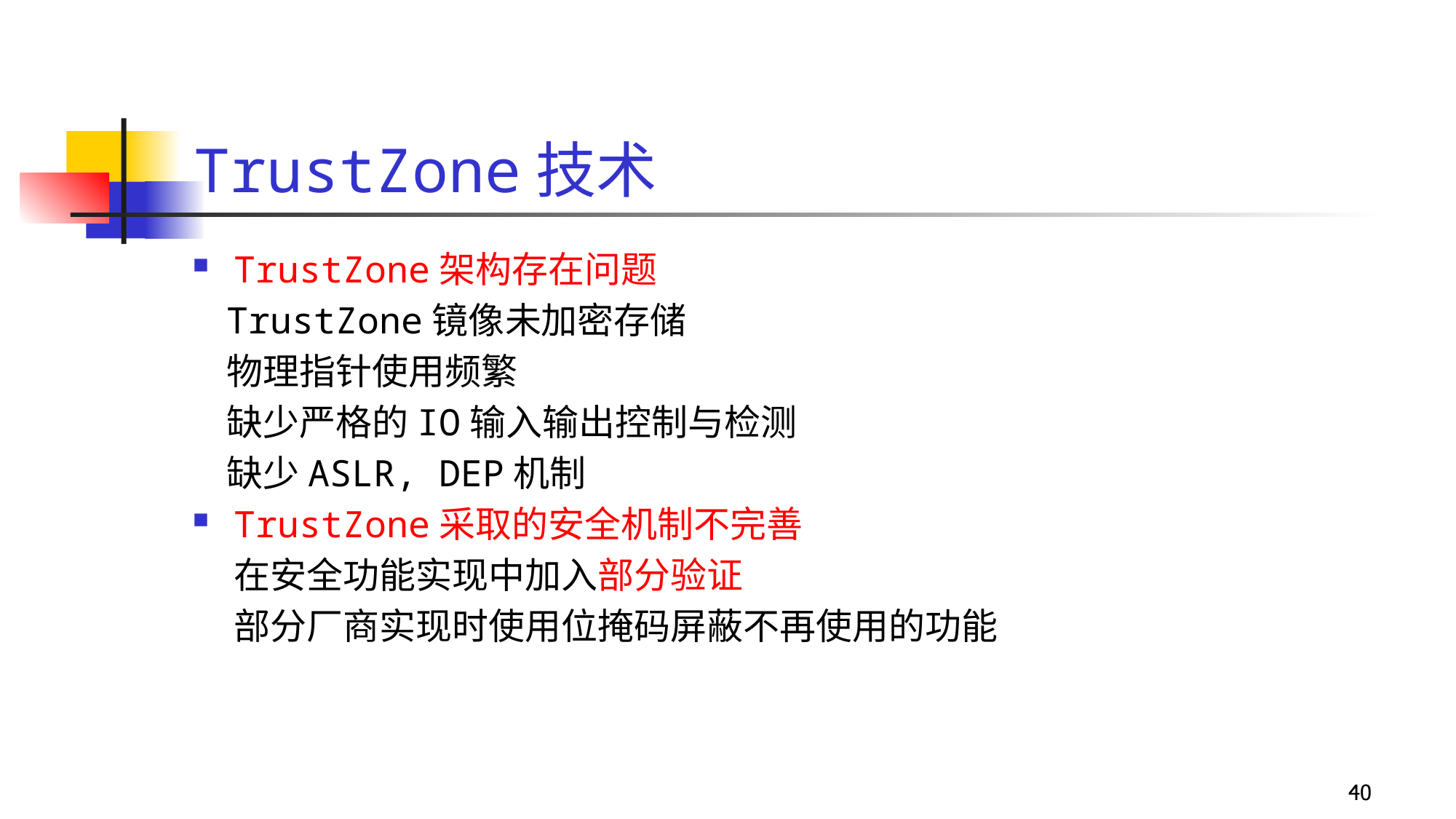

# TrustZone技术
TrustZone架构存在问题
	TrustZone镜像未加密存储
	物理指针使用频繁
	缺少严格的IO输入输出控制与检测
	缺少ASLR, DEP机制
TrustZone采取的安全机制不完善
	在安全功能实现中加入部分验证
	部分厂商实现时使用位掩码屏蔽不再使用的功能

40